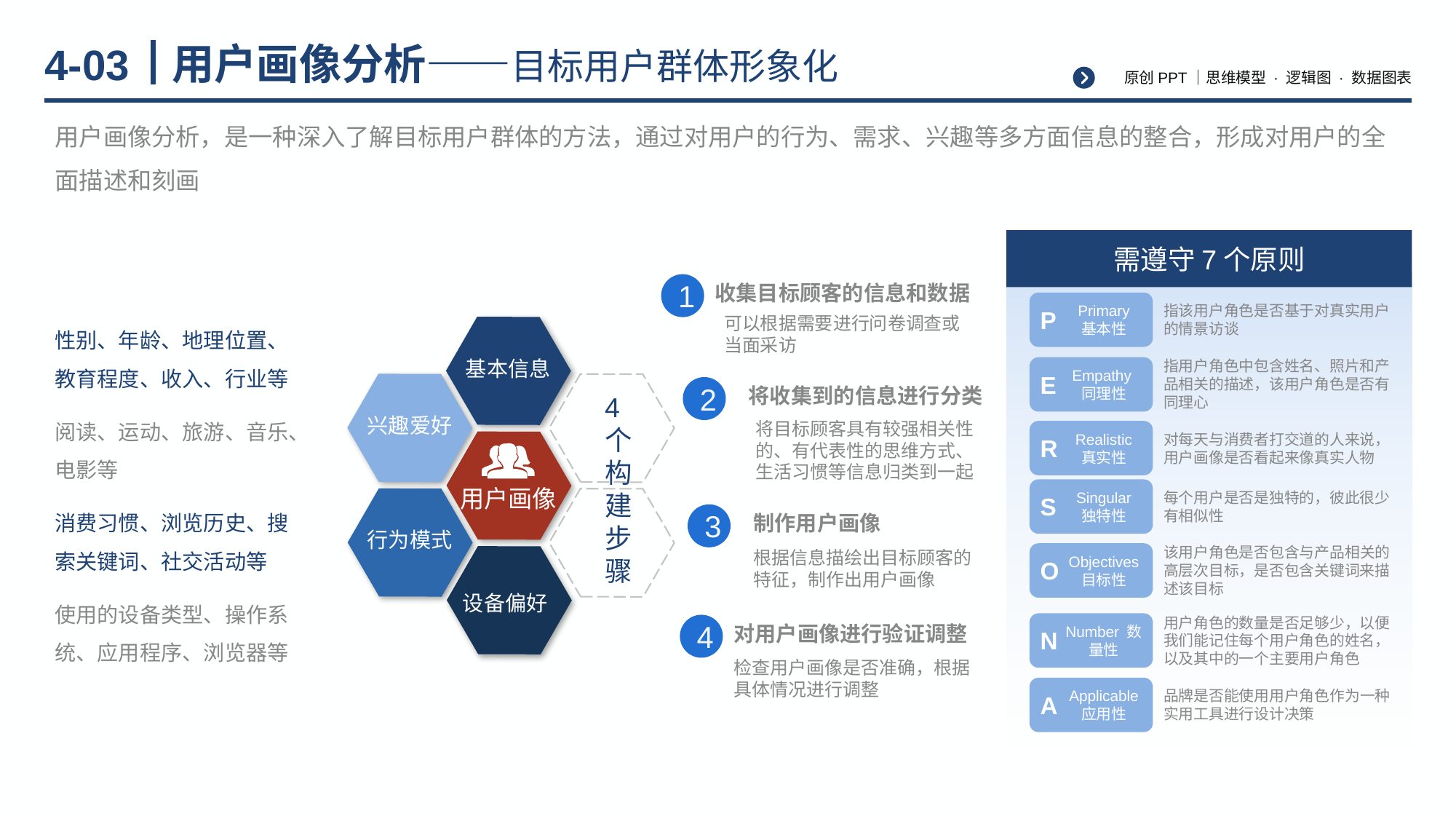

# 用户画像分析——目标用户群体形象化
4-03
用户画像分析，是一种深入了解目标用户群体的方法，通过对用户的行为、需求、兴趣等多方面信息的整合，形成对用户的全面描述和刻画

1
收集目标顾客的信息和数据
可以根据需要进行问卷调查或当面采访
2
将收集到的信息进行分类
将目标顾客具有较强相关性的、有代表性的思维方式、生活习惯等信息归类到一起
3
制作用户画像
根据信息描绘出目标顾客的特征，制作出用户画像
4
对用户画像进行验证调整
检查用户画像是否准确，根据具体情况进行调整
需遵守7个原则

Primary
基本性
P
指该用户角色是否基于对真实用户的情景访谈
性别、年龄、地理位置、教育程度、收入、行业等

基本信息
指用户角色中包含姓名、照片和产品相关的描述，该用户角色是否有同理心

Empathy
同理性
E

4个构建步骤
阅读、运动、旅游、音乐、电影等
兴趣爱好

Realistic 真实性
R
对每天与消费者打交道的人来说，用户画像是否看起来像真实人物

用户画像

Singular 独特性
S
每个用户是否是独特的，彼此很少有相似性

消费习惯、浏览历史、搜索关键词、社交活动等
行为模式
该用户角色是否包含与产品相关的高层次目标，是否包含关键词来描述该目标

Objectives
目标性
O

使用的设备类型、操作系统、应用程序、浏览器等
设备偏好
用户角色的数量是否足够少，以便我们能记住每个用户角色的姓名，以及其中的一个主要用户角色

Number 数量性
N

Applicable 应用性
A
品牌是否能使用用户角色作为一种实用工具进行设计决策